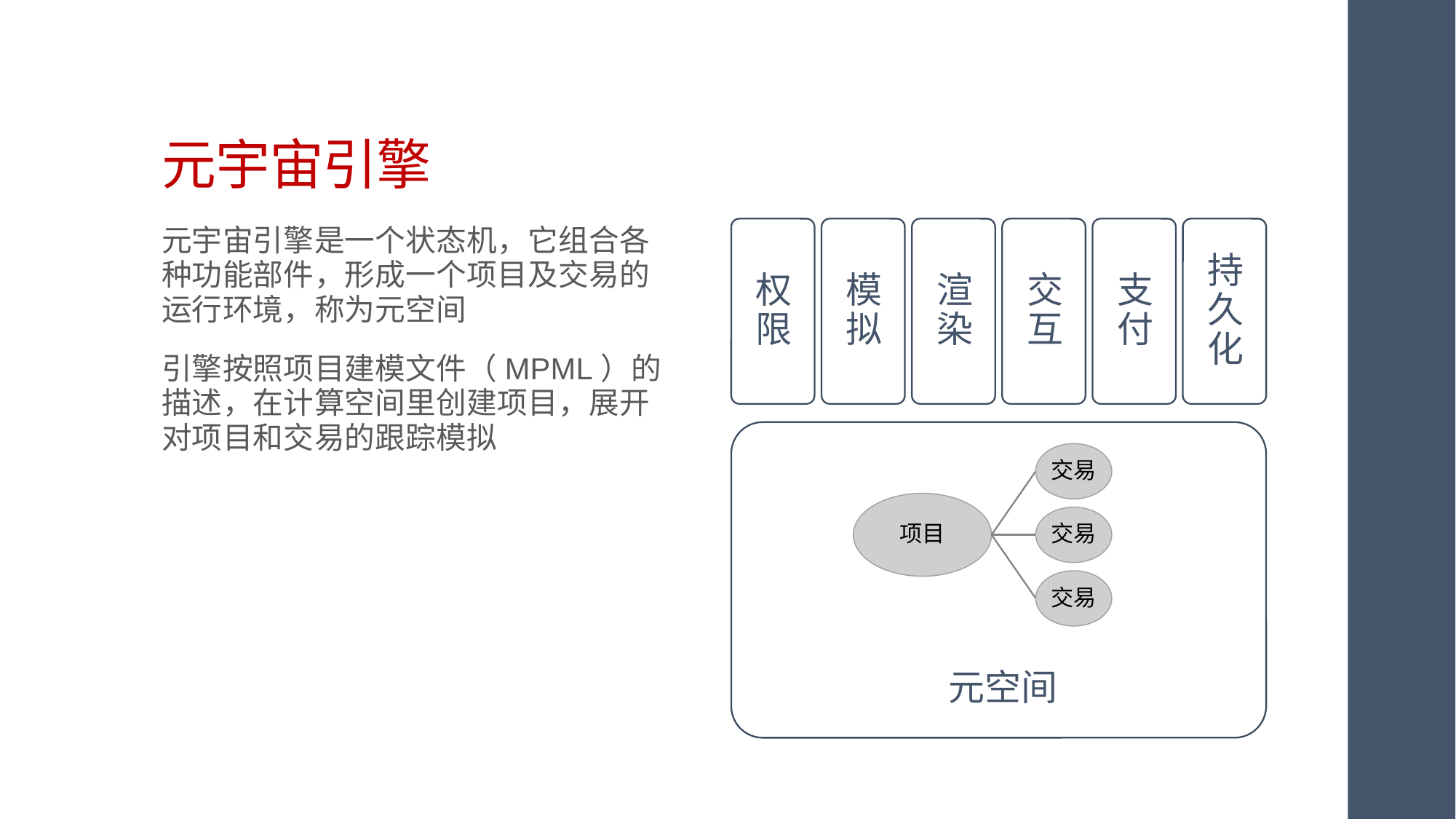

# 元宇宙引擎
元宇宙引擎是一个状态机，它组合各种功能部件，形成一个项目及交易的运行环境，称为元空间
引擎按照项目建模文件（MPML）的描述，在计算空间里创建项目，展开对项目和交易的跟踪模拟
元空间
权限
模拟
渲染
交互
支付
持久化
项目

交易

交易

交易